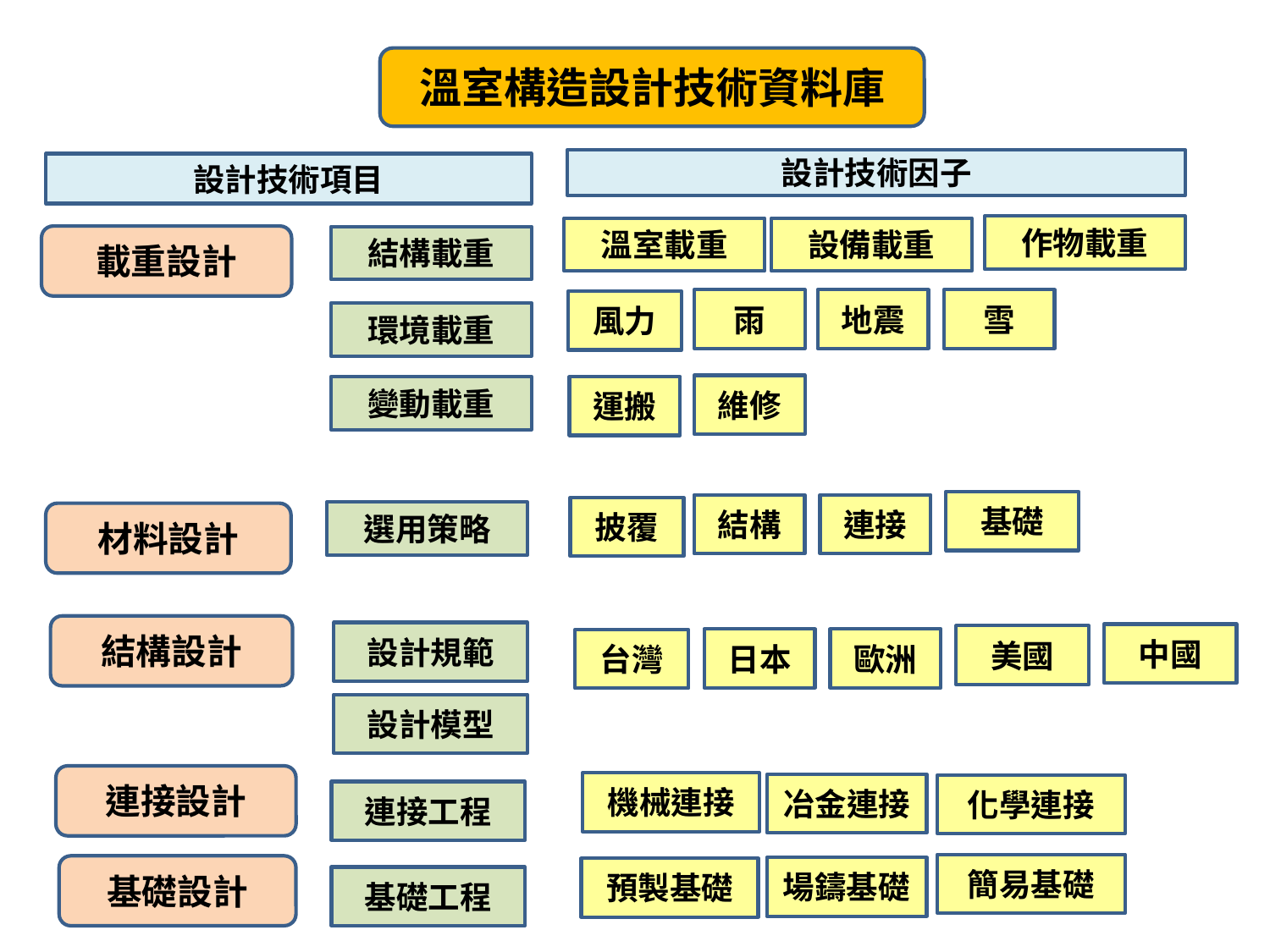

溫室構造設計技術資料庫
設計技術因子
設計技術項目
作物載重
溫室載重
設備載重
載重設計
結構載重
雨
地震
雪
風力
環境載重
維修
變動載重
運搬
基礎
結構
連接
披覆
選用策略
材料設計
結構設計
設計規範
中國
美國
日本
歐洲
台灣
設計模型
連接設計
機械連接
冶金連接
化學連接
連接工程
簡易基礎
基礎設計
場鑄基礎
預製基礎
基礎工程
43